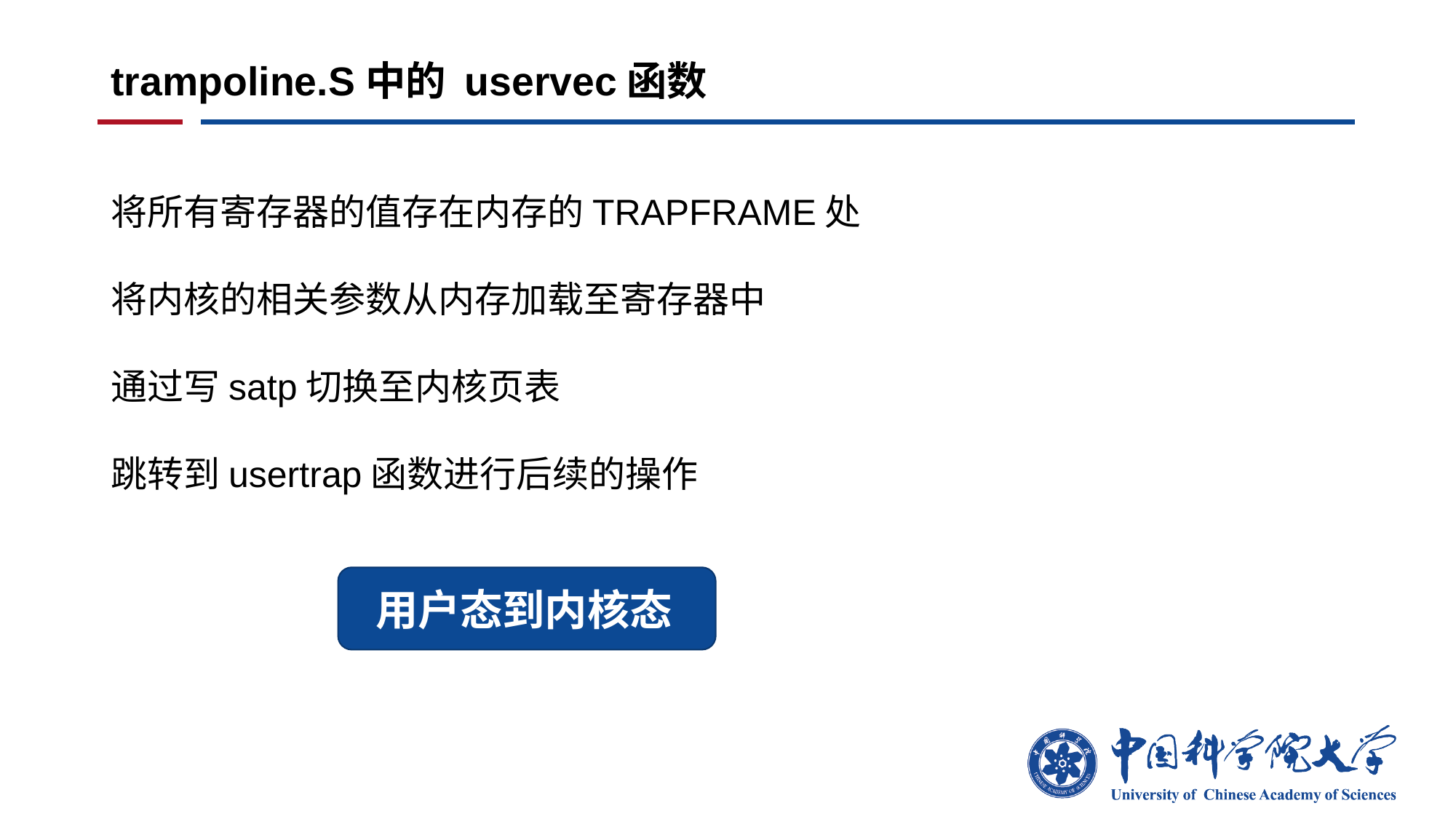

# trampoline.S中的 uservec函数
将所有寄存器的值存在内存的TRAPFRAME处

将内核的相关参数从内存加载至寄存器中

通过写satp切换至内核页表

跳转到usertrap函数进行后续的操作

用户态到内核态